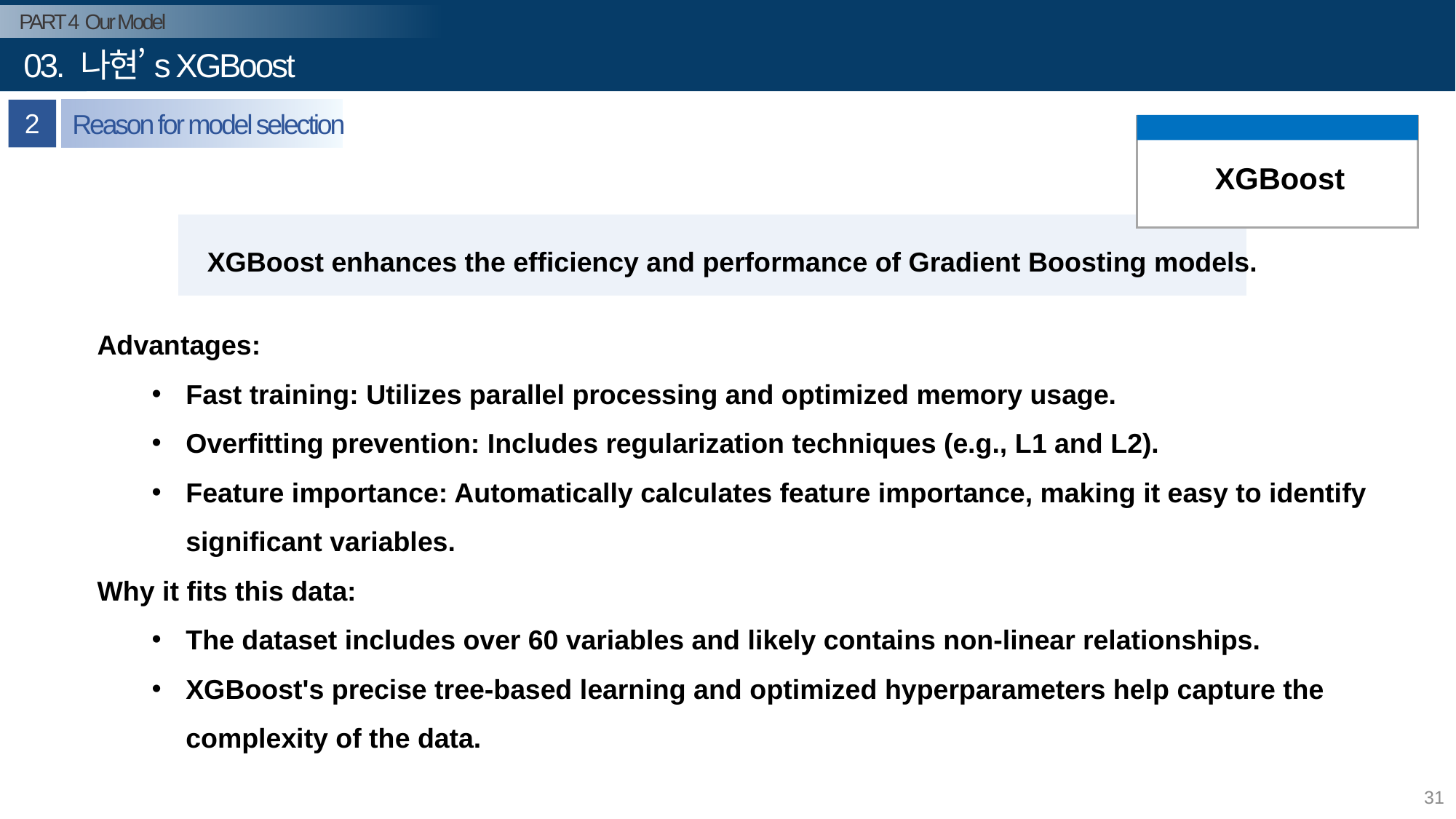

PART 4  Our Model

Part 1
 03. 나현’s XGBoost
연구 개요

2
Reason for model selection

XGBoost

XGBoost enhances the efficiency and performance of Gradient Boosting models.
Advantages:
Fast training: Utilizes parallel processing and optimized memory usage.
Overfitting prevention: Includes regularization techniques (e.g., L1 and L2).
Feature importance: Automatically calculates feature importance, making it easy to identify significant variables.
Why it fits this data:
The dataset includes over 60 variables and likely contains non-linear relationships.
XGBoost's precise tree-based learning and optimized hyperparameters help capture the complexity of the data.

31